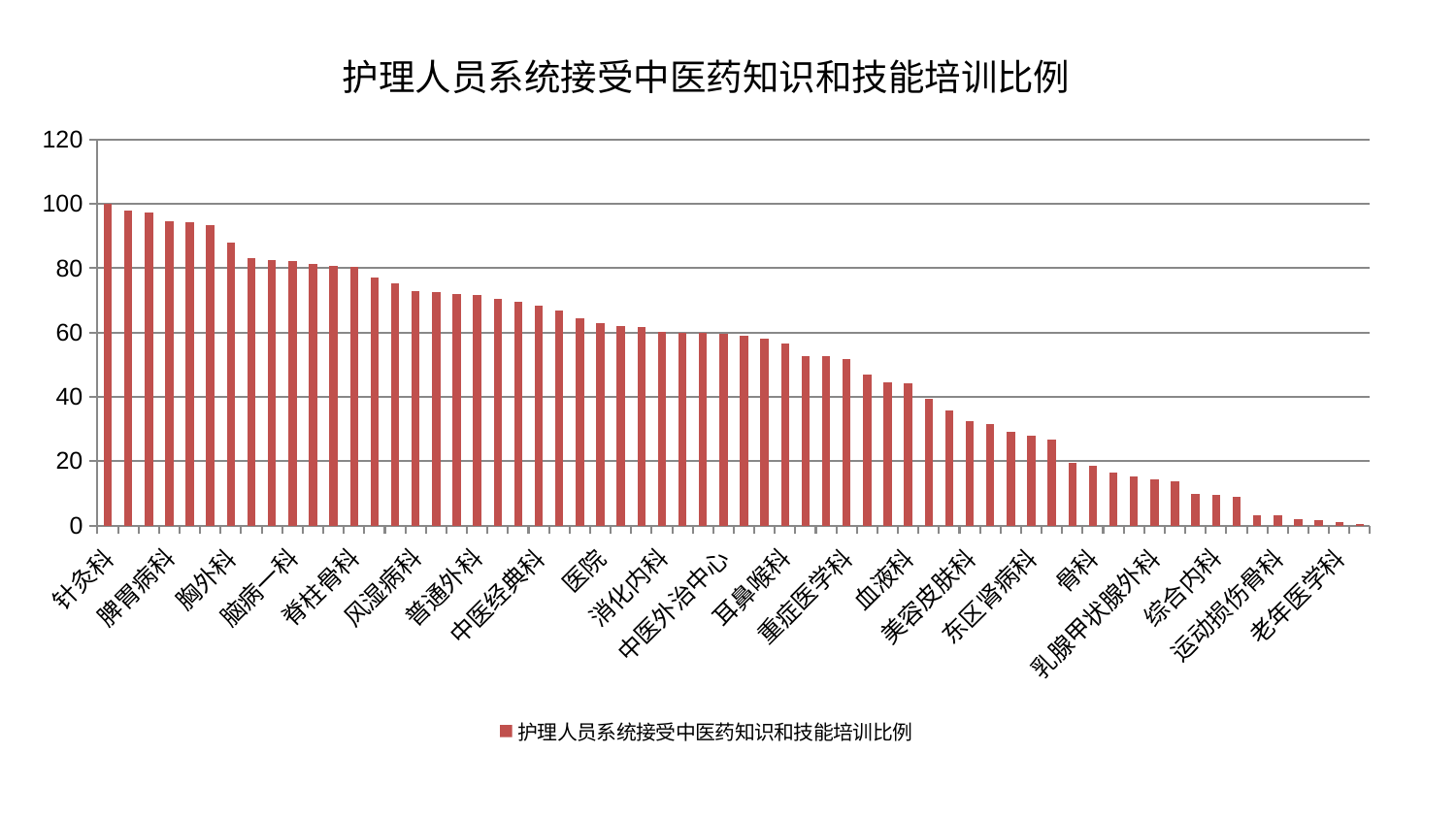

### Chart: 护理人员系统接受中医药知识和技能培训比例

| Category | 护理人员系统接受中医药知识和技能培训比例 |
|---|---|
| 针灸科 | 100.0 |
| 心病三科 | 97.8995299343651 |
| 推拿科 | 97.26070809073524 |
| 脾胃病科 | 94.62981947668494 |
| 肝病科 | 94.32354181340709 |
| 心病一科 | 93.3227797860825 |
| 胸外科 | 88.0486038931238 |
| 心病二科 | 83.0766715326877 |
| 西区重症医学科 | 82.57507421084122 |
| 脑病一科 | 82.34271433863515 |
| 内分泌科 | 81.21533516759213 |
| 皮肤科 | 80.66045800875604 |
| 脊柱骨科 | 80.54789207463244 |
| 脾胃科消化科合并 | 76.98642746030909 |
| 心血管内科 | 75.40421273589091 |
| 风湿病科 | 72.82376262000388 |
| 周围血管科 | 72.72656454983108 |
| 口腔科 | 71.89777262139549 |
| 普通外科 | 71.7698980578815 |
| 儿科 | 70.35632702097067 |
| 男科 | 69.49339763173157 |
| 中医经典科 | 68.28589058231289 |
| 肾病科 | 66.84703872036081 |
| 治未病中心 | 64.5174476422206 |
| 医院 | 62.97089645297393 |
| 妇科 | 62.14638712724444 |
| 身心医学科 | 61.80381120515301 |
| 消化内科 | 60.1464966412216 |
| 康复科 | 59.99690561878768 |
| 关节骨科 | 59.777581299963934 |
| 中医外治中心 | 59.73130020505923 |
| 小儿推拿科 | 59.15232647860453 |
| 产科 | 58.01409328588562 |
| 耳鼻喉科 | 56.45526194234326 |
| 神经内科 | 52.61098100089616 |
| 眼科 | 52.5502002619548 |
| 重症医学科 | 51.650351197129766 |
| 泌尿外科 | 47.03235594535173 |
| 脑病三科 | 44.49371638622162 |
| 血液科 | 44.10862809096017 |
| 显微骨科 | 39.37294379148188 |
| 脑病二科 | 35.73479459034819 |
| 美容皮肤科 | 32.45109441786238 |
| 肾脏内科 | 31.589420709774895 |
| 呼吸内科 | 29.067496271476262 |
| 东区肾病科 | 27.818774961158628 |
| 微创骨科 | 26.701088296572227 |
| 妇科妇二科合并 | 19.42781482817744 |
| 骨科 | 18.62363294277426 |
| 创伤骨科 | 16.31459256027042 |
| 小儿骨科 | 15.272721349898688 |
| 乳腺甲状腺外科 | 14.279198266524935 |
| 心病四科 | 13.586315491125408 |
| 肛肠科 | 9.816699952946959 |
| 综合内科 | 9.477695148559537 |
| 神经外科 | 9.009373800333375 |
| 妇二科 | 3.2936790822487376 |
| 运动损伤骨科 | 3.2608018436687796 |
| 东区重症医学科 | 1.877320746183262 |
| 肿瘤内科 | 1.5972944179686732 |
| 老年医学科 | 1.1298704202263299 |
| 肝胆外科 | 0.5165462815662091 |
238